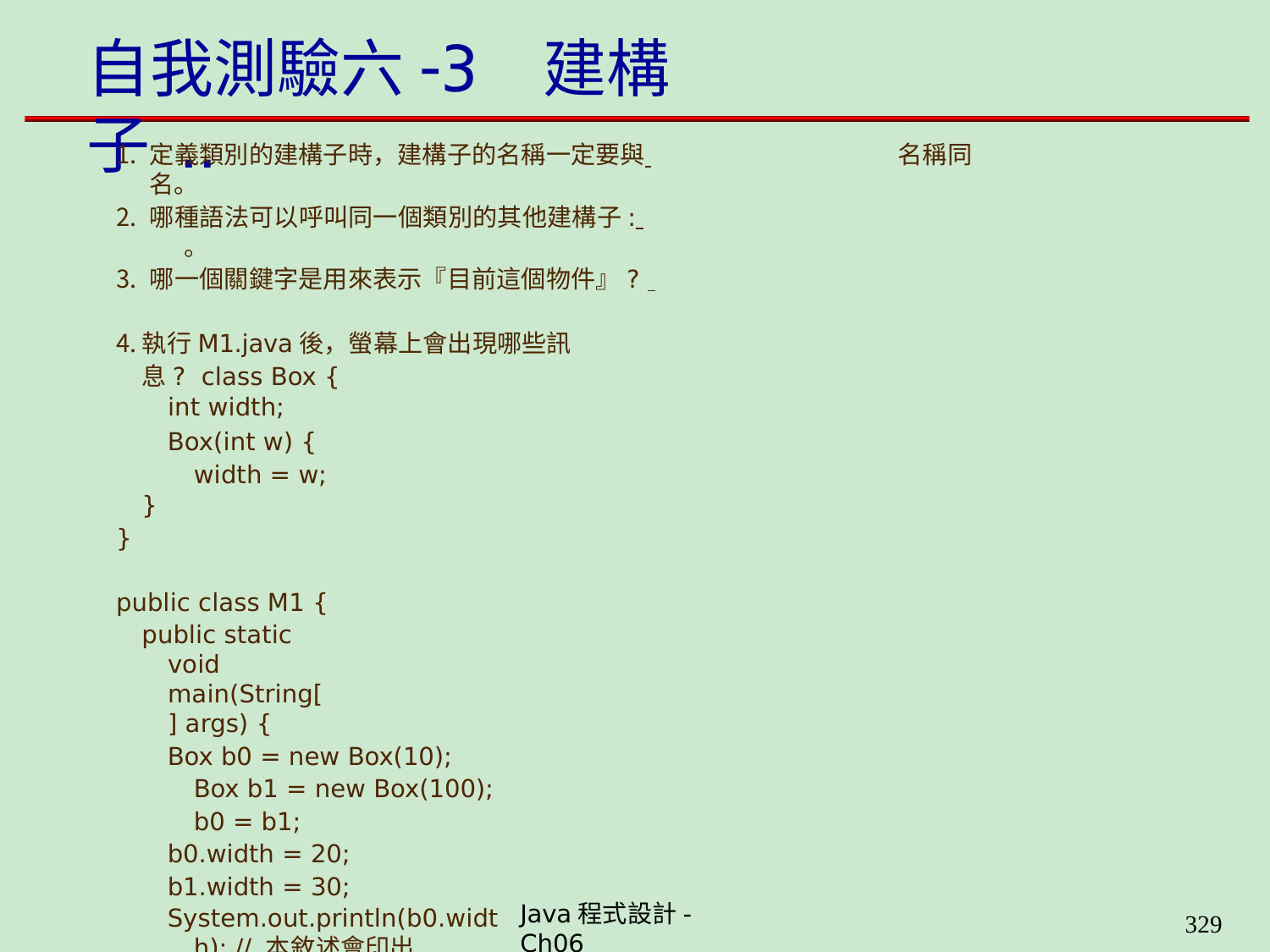

# 自我測驗六-3	建構子 ..
定義類別的建構子時，建構子的名稱一定要與 	名稱同名。
哪種語法可以呼叫同一個類別的其他建構子: 	。
哪一個關鍵字是用來表示『目前這個物件』?
執行M1.java後，螢幕上會出現哪些訊息?  class Box {
int width;
Box(int w) {  width = w;
}
}

public class M1 {
public static void main(String[] args) {
Box b0 = new Box(10);  Box b1 = new Box(100);  b0 = b1;
b0.width = 20;
b1.width = 30;
System.out.println(b0.width); // 本敘述會印出 	.
System.out.println(b1.width); // 本敘述會印出 	.
}
}
Java程式設計-Ch06
329